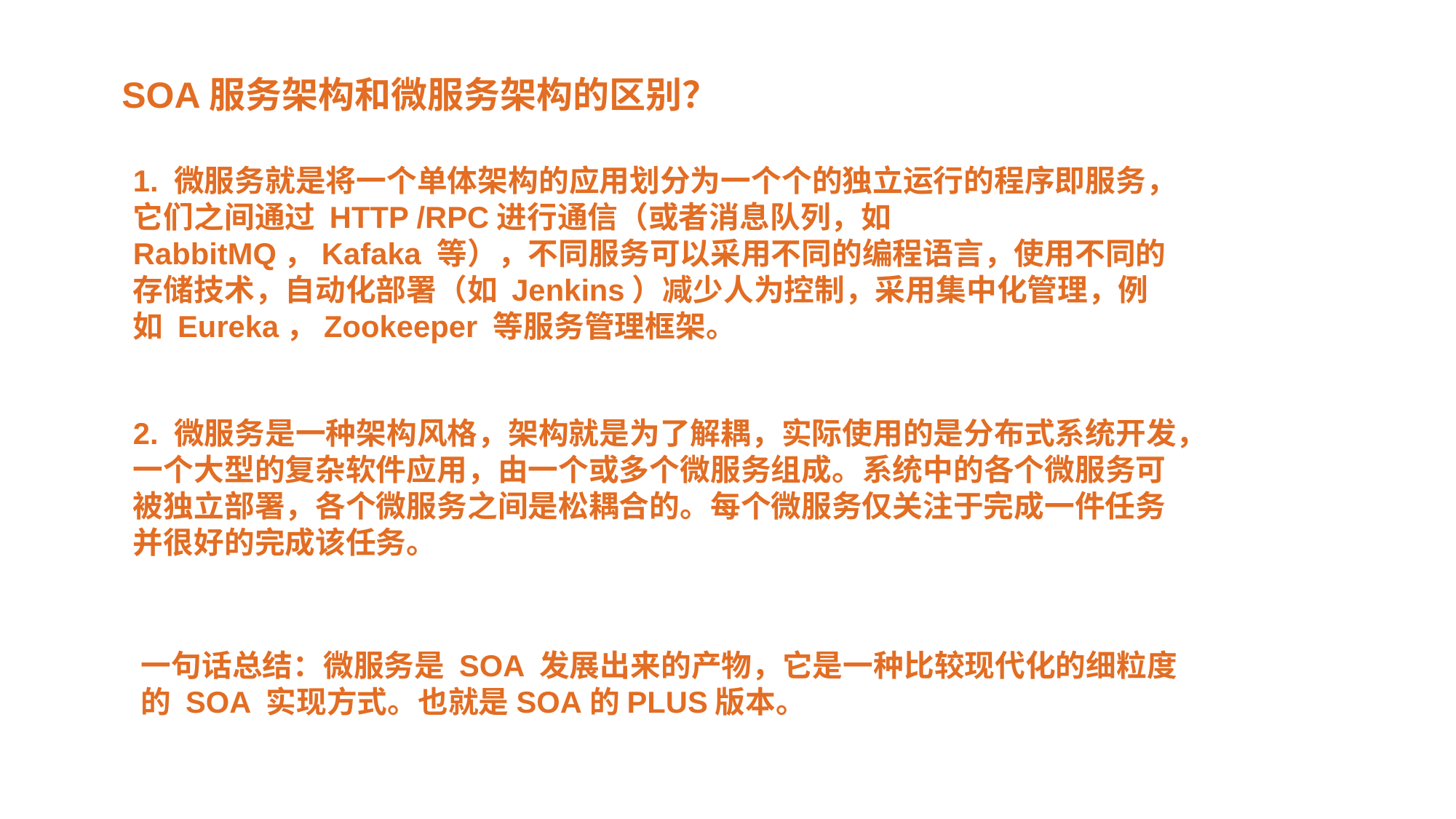

SOA服务架构和微服务架构的区别？
1. 微服务就是将一个单体架构的应用划分为一个个的独立运行的程序即服务，它们之间通过 HTTP /RPC进行通信（或者消息队列，如 RabbitMQ，Kafaka 等），不同服务可以采用不同的编程语言，使用不同的存储技术，自动化部署（如 Jenkins）减少人为控制，采用集中化管理，例如 Eureka，Zookeeper 等服务管理框架。
2. 微服务是一种架构风格，架构就是为了解耦，实际使用的是分布式系统开发，一个大型的复杂软件应用，由一个或多个微服务组成。系统中的各个微服务可被独立部署，各个微服务之间是松耦合的。每个微服务仅关注于完成一件任务并很好的完成该任务。
一句话总结：微服务是 SOA 发展出来的产物，它是一种比较现代化的细粒度的 SOA 实现方式。也就是SOA的PLUS版本。